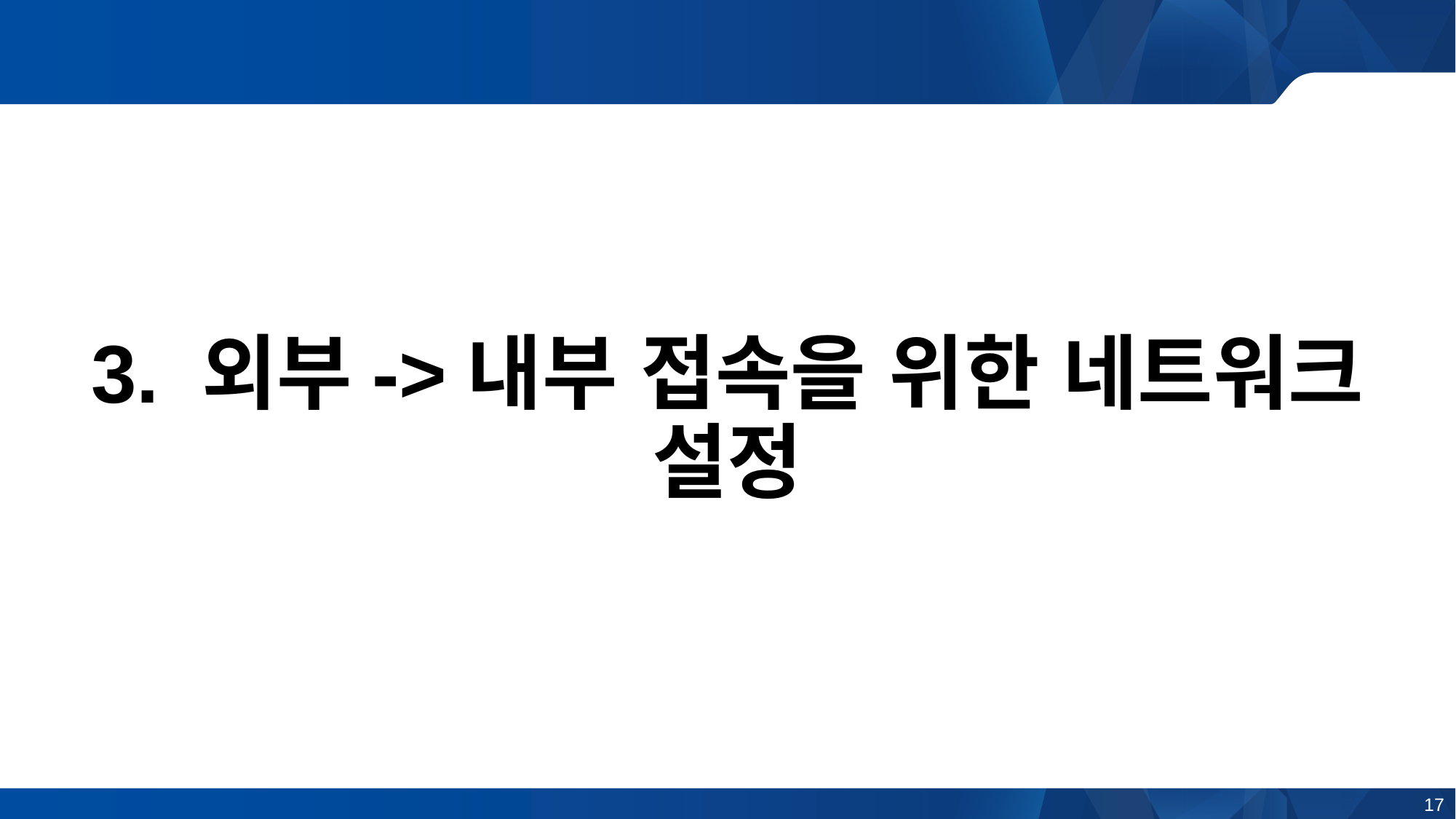

# 3. 외부->내부 접속을 위한 네트워크 설정
17